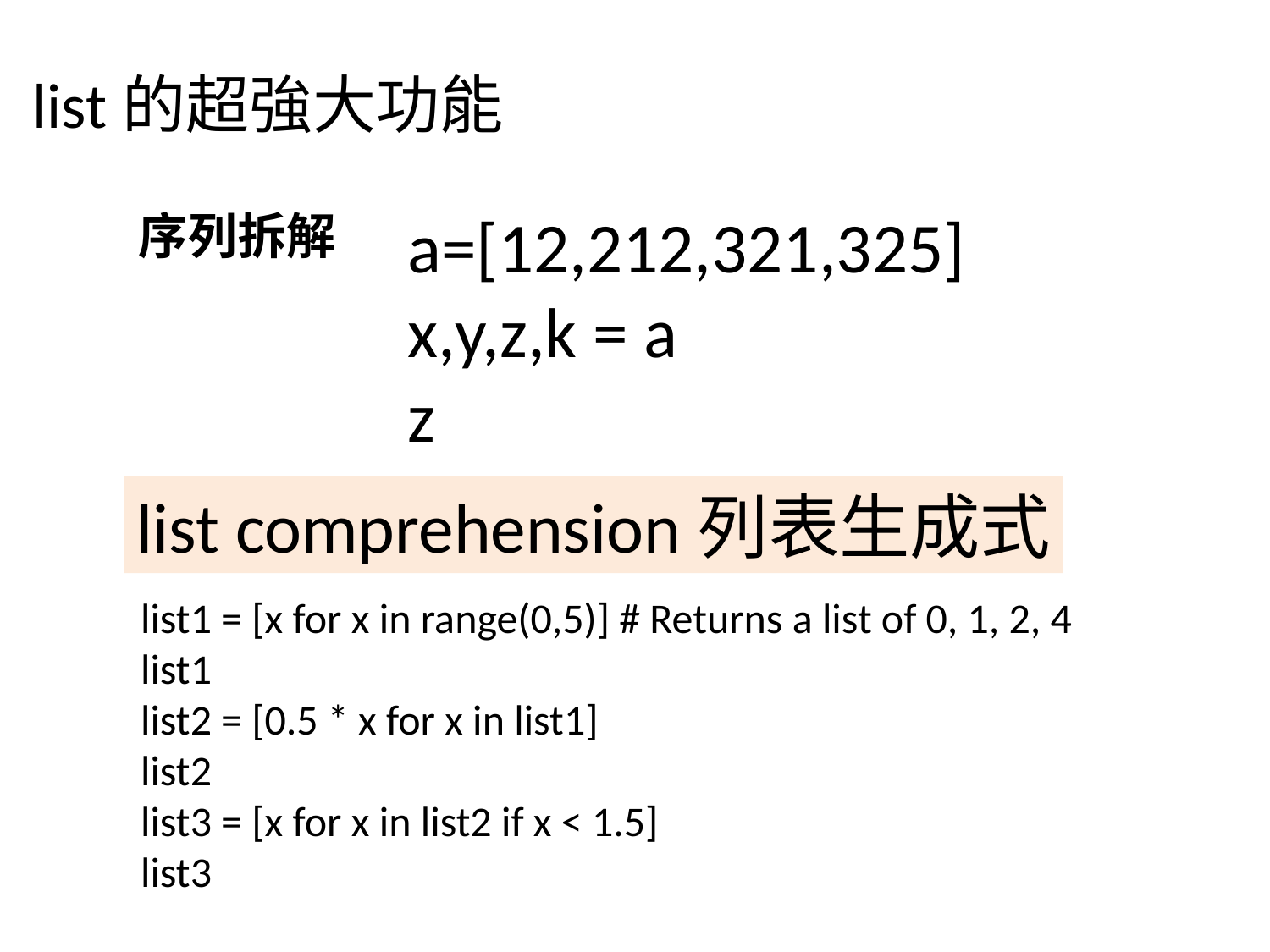

list的超強大功能
a=[12,212,321,325]
x,y,z,k = a
z
序列拆解
list comprehension列表生成式
list1 = [x for x in range(0,5)] # Returns a list of 0, 1, 2, 4
list1
list2 = [0.5 * x for x in list1]
list2
list3 = [x for x in list2 if x < 1.5]
list3